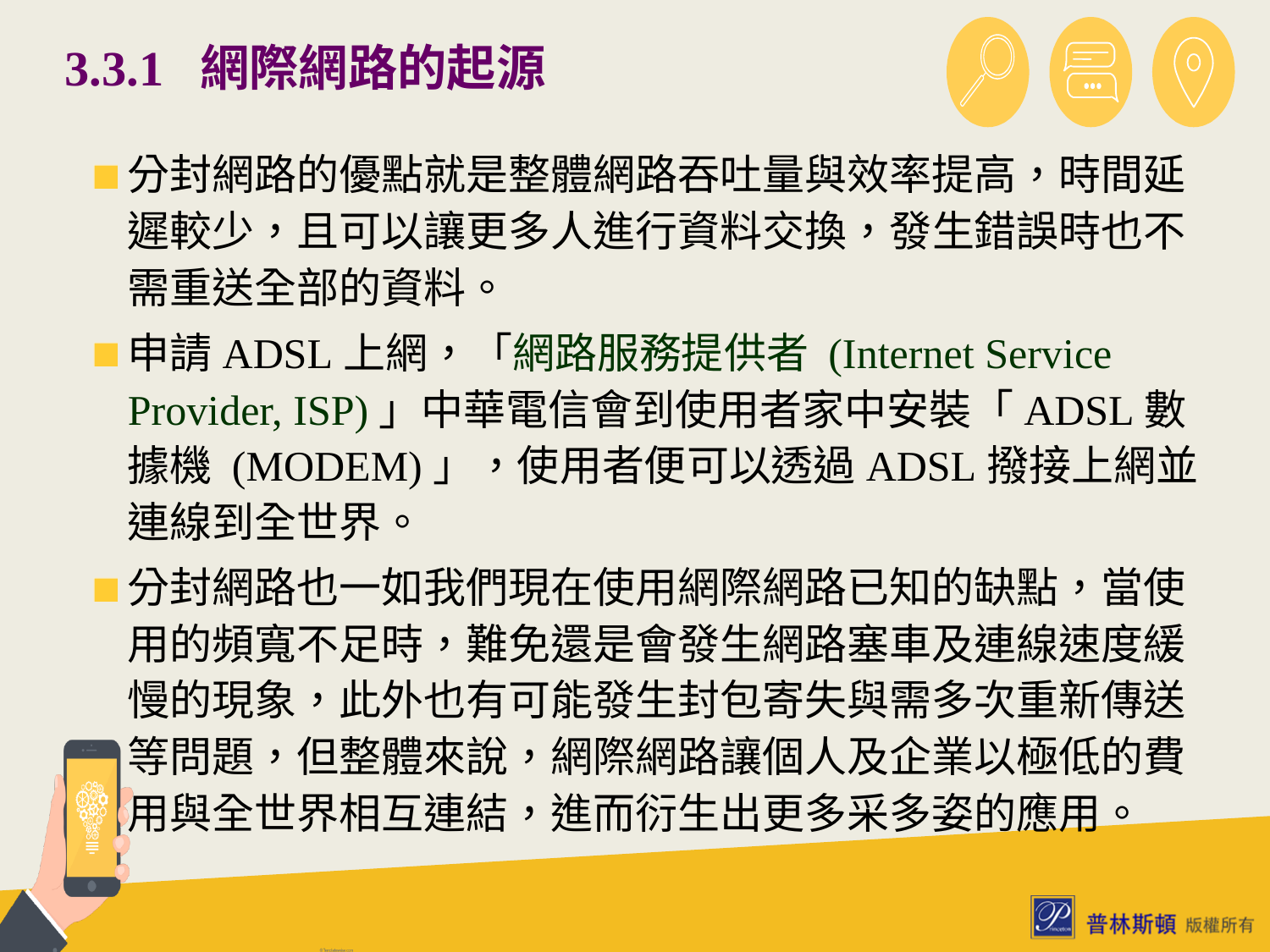

# 3.3.1  網際網路的起源
分封網路的優點就是整體網路吞吐量與效率提高，時間延遲較少，且可以讓更多人進行資料交換，發生錯誤時也不需重送全部的資料。
申請ADSL上網，「網路服務提供者 (Internet Service Provider, ISP)」中華電信會到使用者家中安裝「ADSL數據機 (MODEM)」，使用者便可以透過ADSL撥接上網並連線到全世界。
分封網路也一如我們現在使用網際網路已知的缺點，當使用的頻寬不足時，難免還是會發生網路塞車及連線速度緩慢的現象，此外也有可能發生封包寄失與需多次重新傳送等問題，但整體來說，網際網路讓個人及企業以極低的費用與全世界相互連結，進而衍生出更多采多姿的應用。